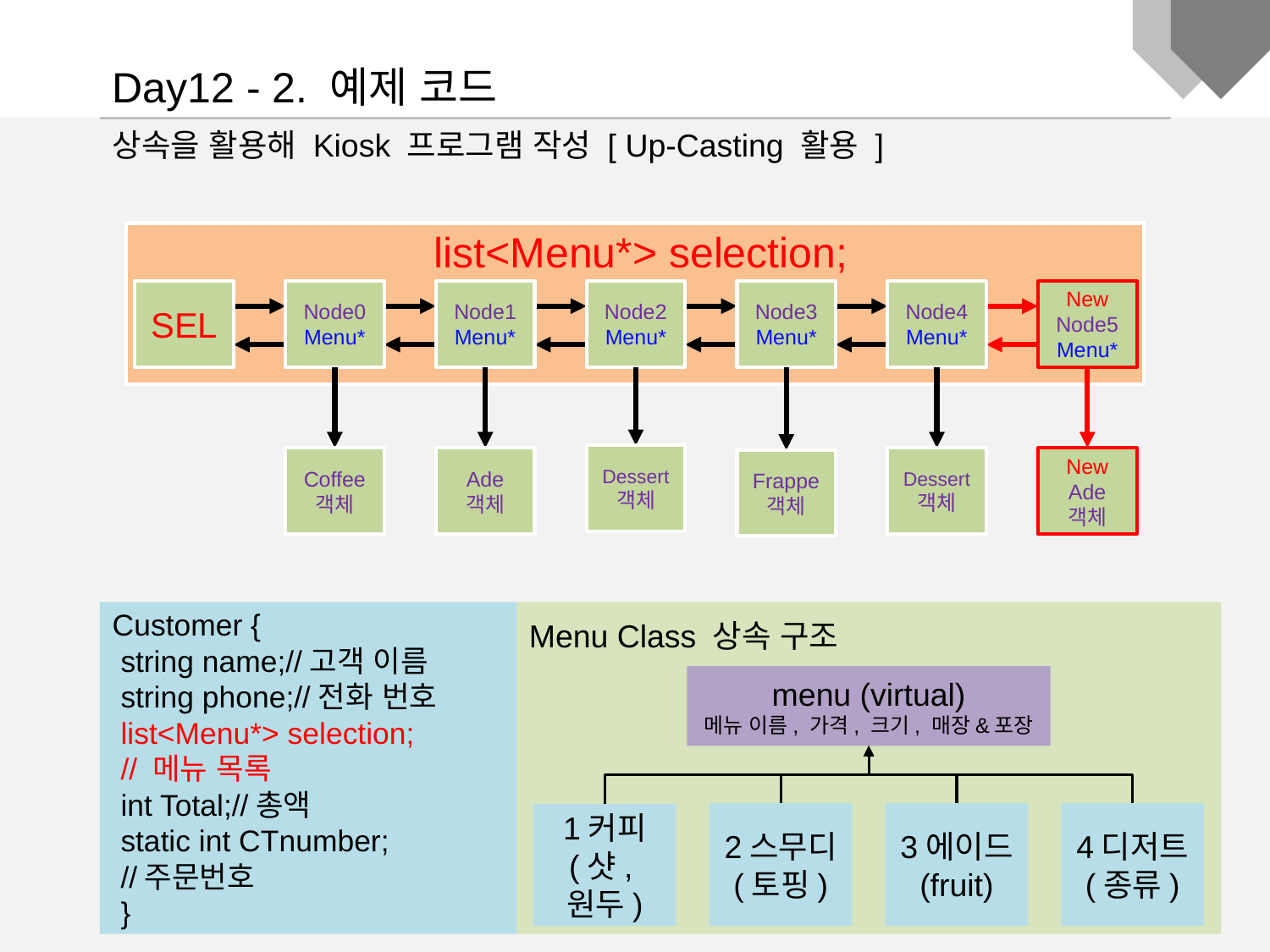

Day12 - 2. 예제 코드
상속을 활용해 Kiosk 프로그램 작성 [ Up-Casting 활용 ]
 list<Menu*> selection;

SEL
Node0
Menu*
Node1
Menu*
Node2
Menu*
Node3
Menu*
Node4
Menu*
New
Node5
Menu*
Dessert
객체
Coffee
객체
Ade
객체
Dessert
객체
New
Ade
객체
Frappe
객체
Menu Class 상속 구조

Customer {
 string name;//고객 이름
 string phone;//전화 번호
 list<Menu*> selection;
 // 메뉴 목록
 int Total;//총액
 static int CTnumber;
 //주문번호
 }
menu (virtual)
메뉴 이름, 가격, 크기, 매장&포장
2스무디
(토핑)
3에이드
(fruit)
4디저트
(종류)
1커피
(샷,원두)